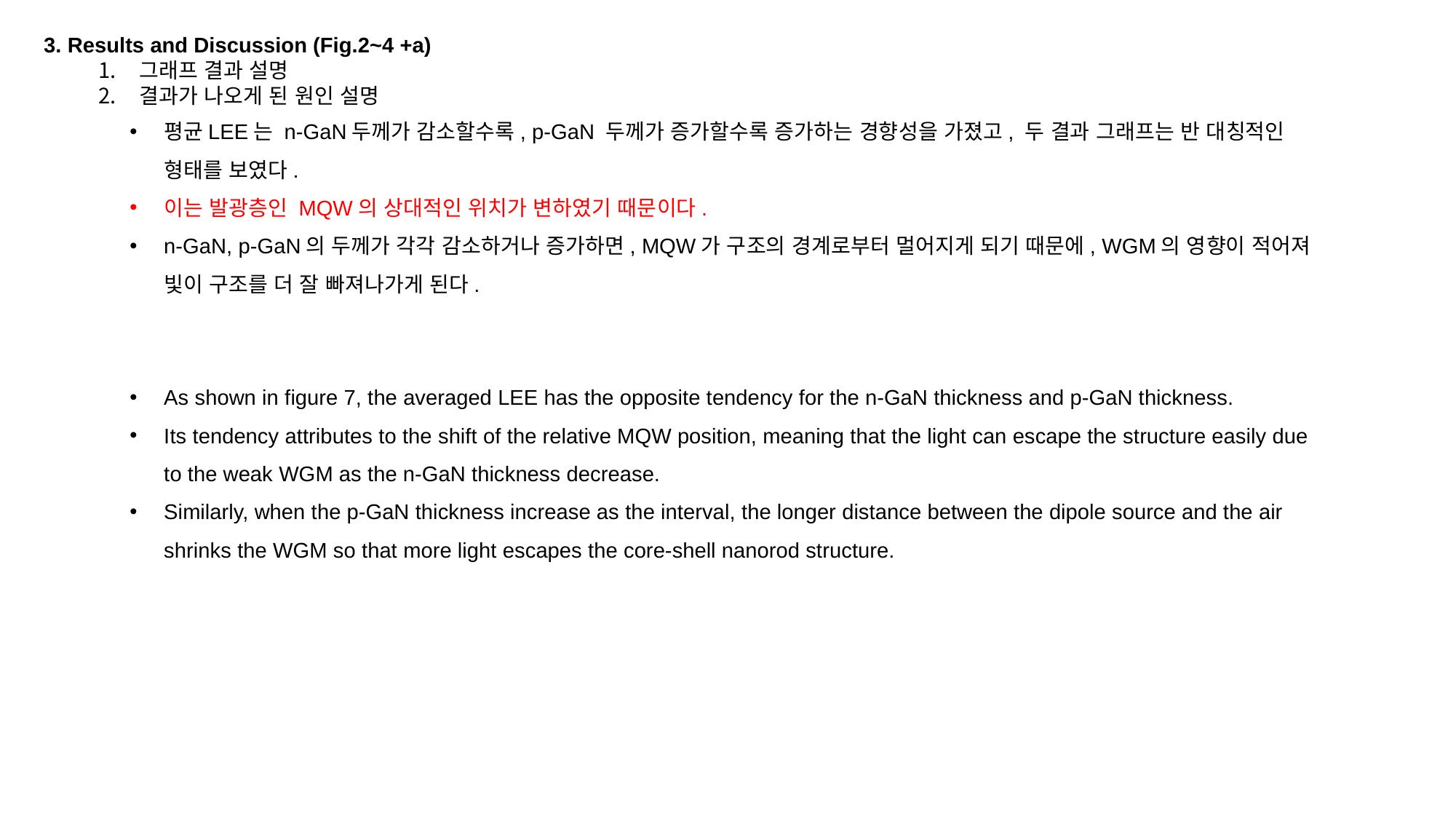

3. Results and Discussion (Fig.2~4 +a)
그래프 결과 설명
결과가 나오게 된 원인 설명

평균LEE는 n-GaN두께가 감소할수록, p-GaN 두께가 증가할수록 증가하는 경향성을 가졌고, 두 결과 그래프는 반 대칭적인 형태를 보였다.
이는 발광층인 MQW의 상대적인 위치가 변하였기 때문이다.
n-GaN, p-GaN의 두께가 각각 감소하거나 증가하면, MQW가 구조의 경계로부터 멀어지게 되기 때문에, WGM의 영향이 적어져 빛이 구조를 더 잘 빠져나가게 된다.

As shown in figure 7, the averaged LEE has the opposite tendency for the n-GaN thickness and p-GaN thickness.
Its tendency attributes to the shift of the relative MQW position, meaning that the light can escape the structure easily due to the weak WGM as the n-GaN thickness decrease.
Similarly, when the p-GaN thickness increase as the interval, the longer distance between the dipole source and the air shrinks the WGM so that more light escapes the core-shell nanorod structure.